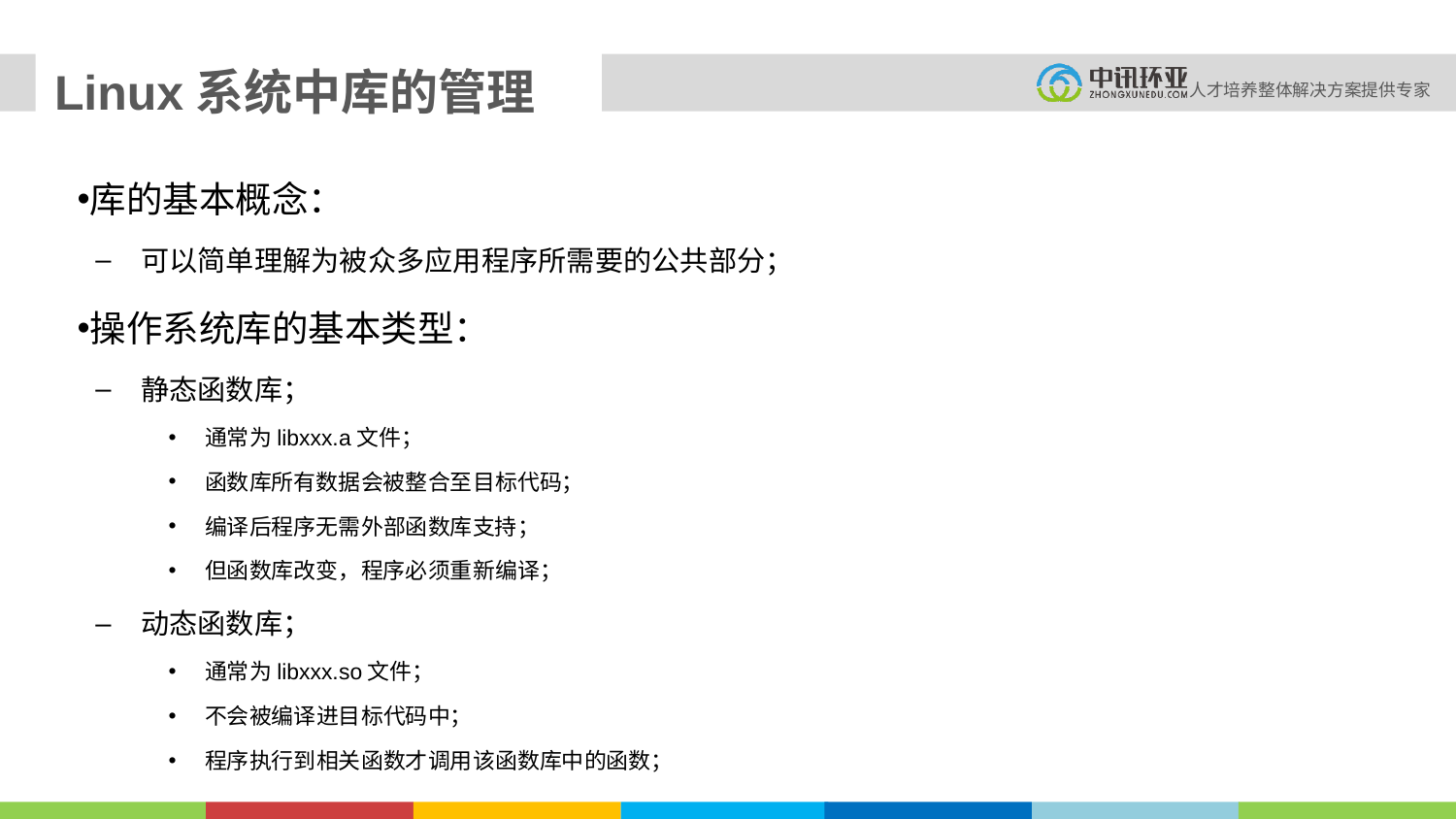

# Linux系统中库的管理
库的基本概念：
可以简单理解为被众多应用程序所需要的公共部分；
操作系统库的基本类型：
静态函数库；
通常为libxxx.a文件；
函数库所有数据会被整合至目标代码；
编译后程序无需外部函数库支持；
但函数库改变，程序必须重新编译；
动态函数库；
通常为libxxx.so文件；
不会被编译进目标代码中；
程序执行到相关函数才调用该函数库中的函数；